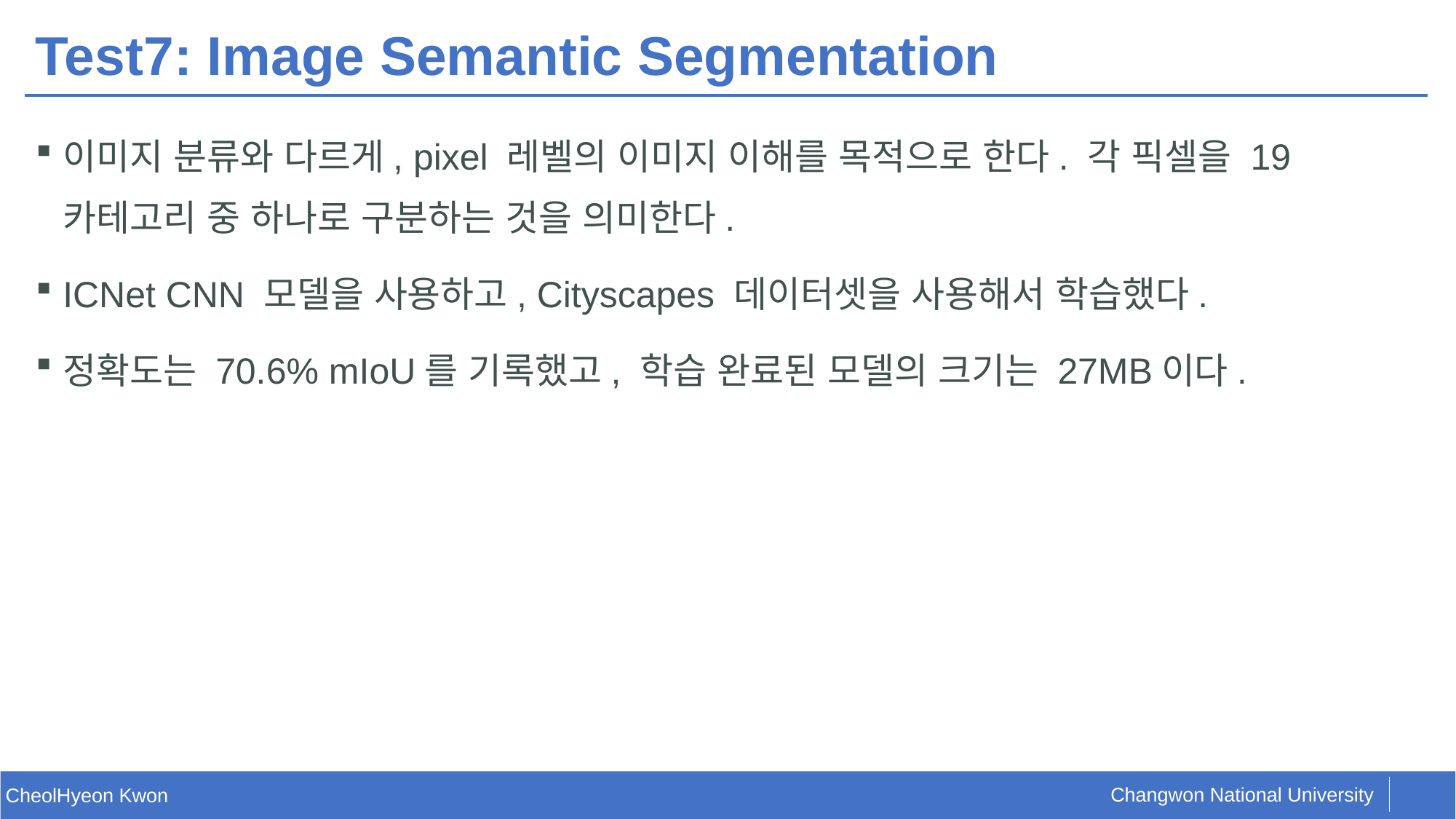

# Test7: Image Semantic Segmentation
이미지 분류와 다르게, pixel 레벨의 이미지 이해를 목적으로 한다. 각 픽셀을 19 카테고리 중 하나로 구분하는 것을 의미한다.
ICNet CNN 모델을 사용하고, Cityscapes 데이터셋을 사용해서 학습했다.
정확도는 70.6% mIoU를 기록했고, 학습 완료된 모델의 크기는 27MB이다.